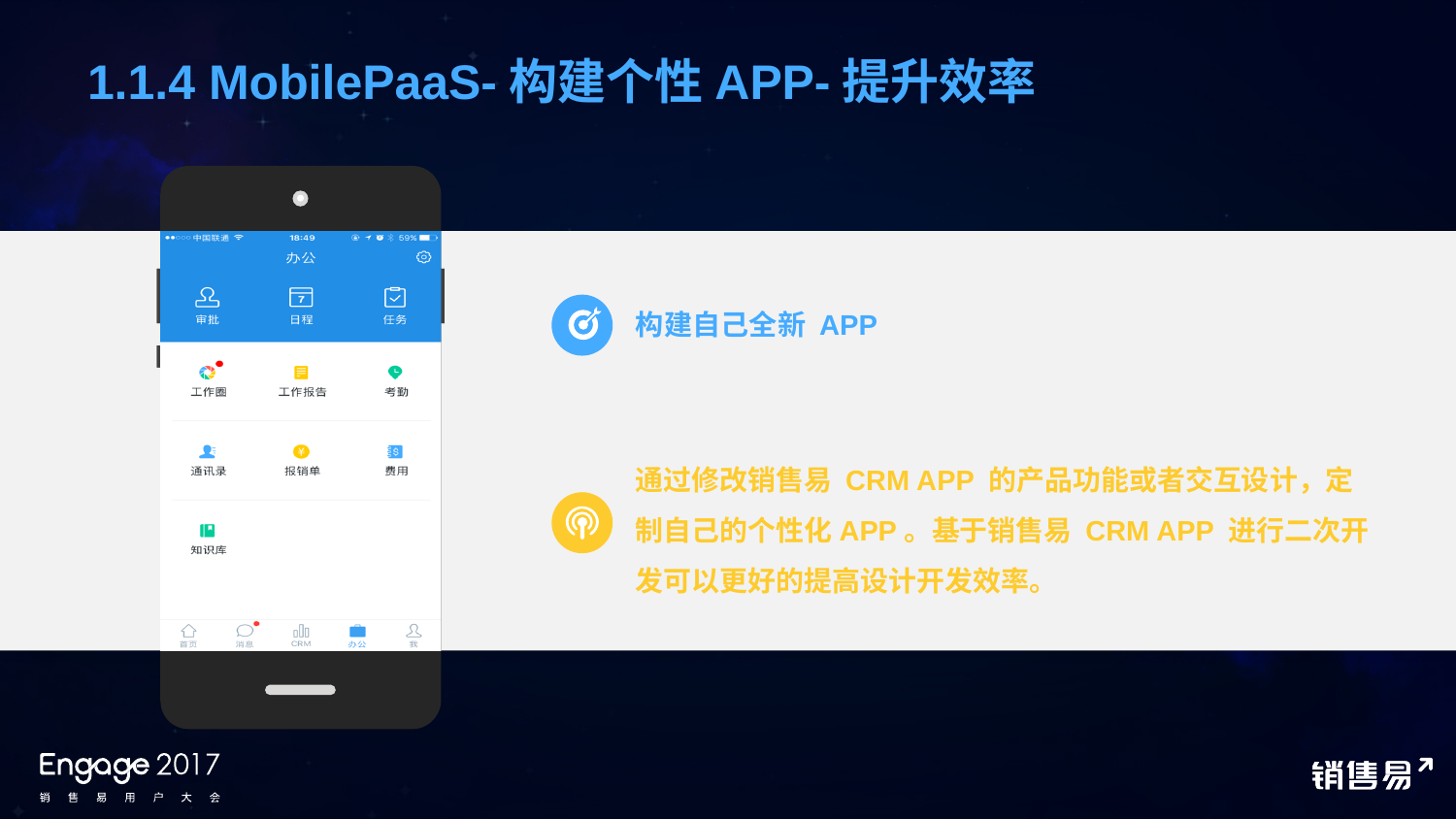

# 1.1.4 MobilePaaS-构建个性APP-提升效率

构建自己全新 APP

通过修改销售易 CRM APP 的产品功能或者交互设计，定制自己的个性化APP。基于销售易 CRM APP 进行二次开发可以更好的提高设计开发效率。